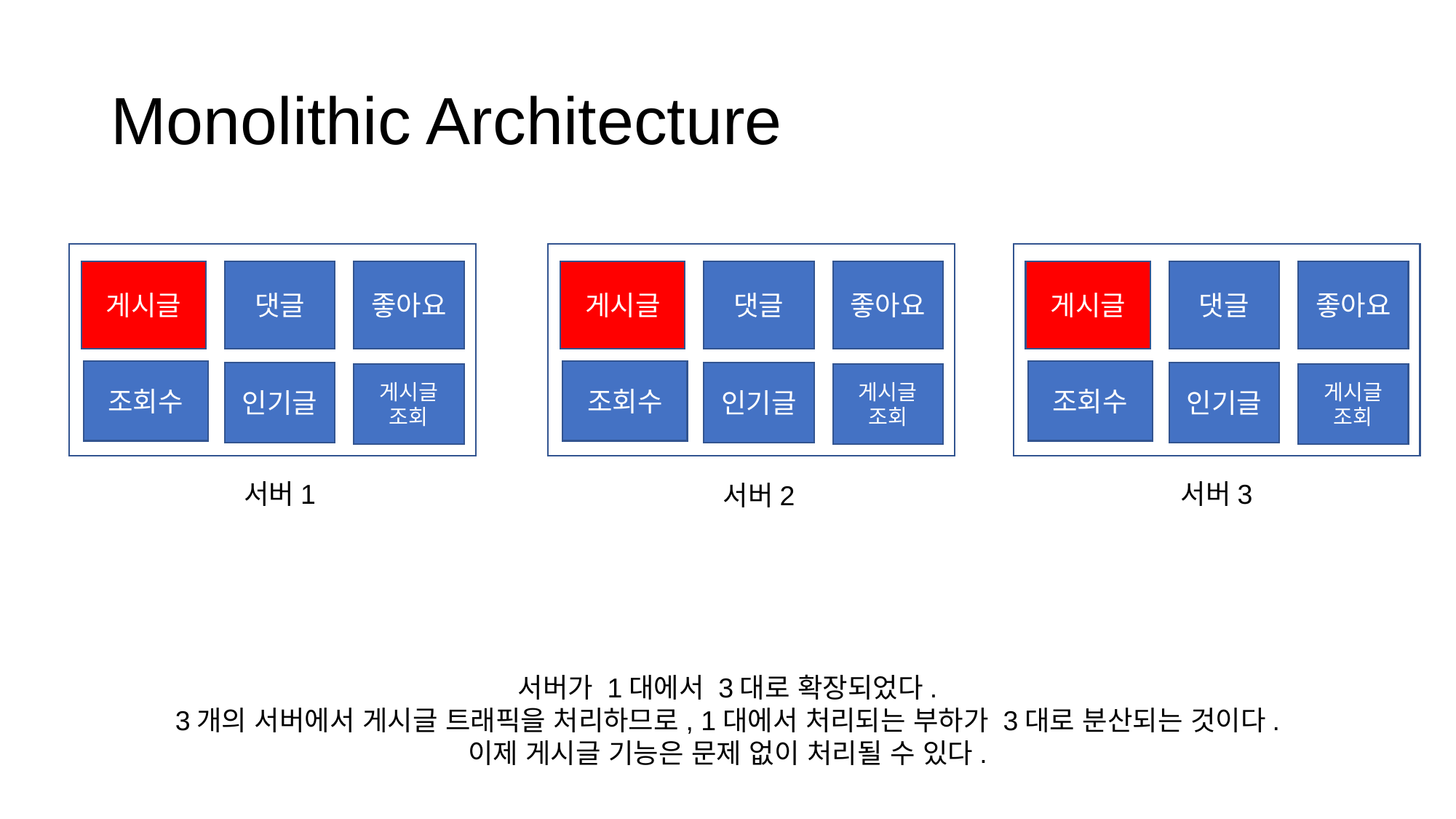

# Monolithic Architecture

게시글
댓글
좋아요
게시글
댓글
좋아요
게시글
댓글
좋아요
조회수
조회수
조회수
인기글
인기글
인기글
게시글
조회
게시글
조회
게시글
조회
서버1
서버3
서버2
서버가 1대에서 3대로 확장되었다.
3개의 서버에서 게시글 트래픽을 처리하므로, 1대에서 처리되는 부하가 3대로 분산되는 것이다.
이제 게시글 기능은 문제 없이 처리될 수 있다.